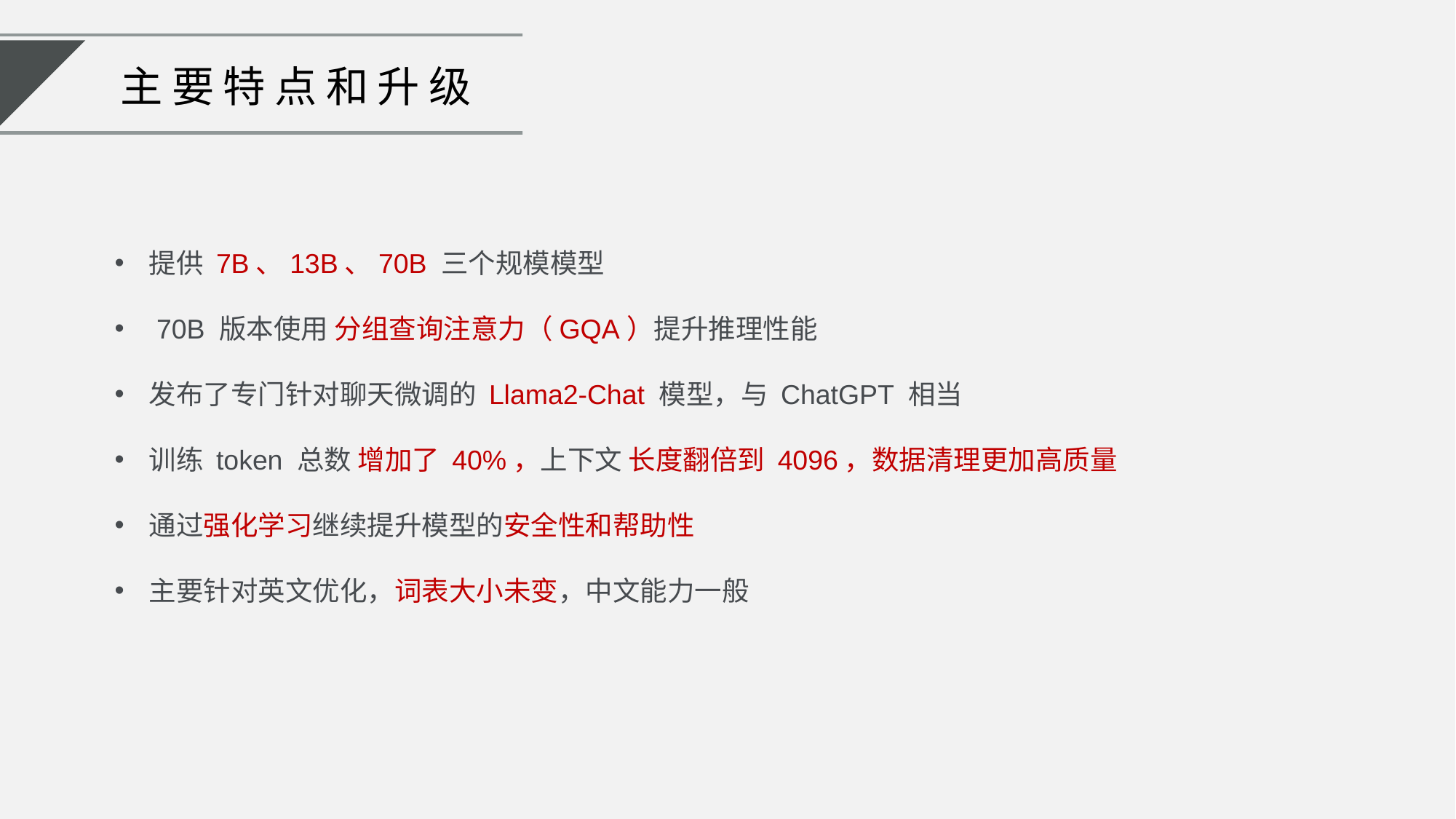

主要特点和升级

提供 7B、13B、70B 三个规模模型
 70B 版本使用 分组查询注意力（GQA）提升推理性能
发布了专门针对聊天微调的 Llama2-Chat 模型，与 ChatGPT 相当
训练 token 总数 增加了 40%，上下文 长度翻倍到 4096，数据清理更加高质量
通过强化学习继续提升模型的安全性和帮助性
主要针对英文优化，词表大小未变，中文能力一般